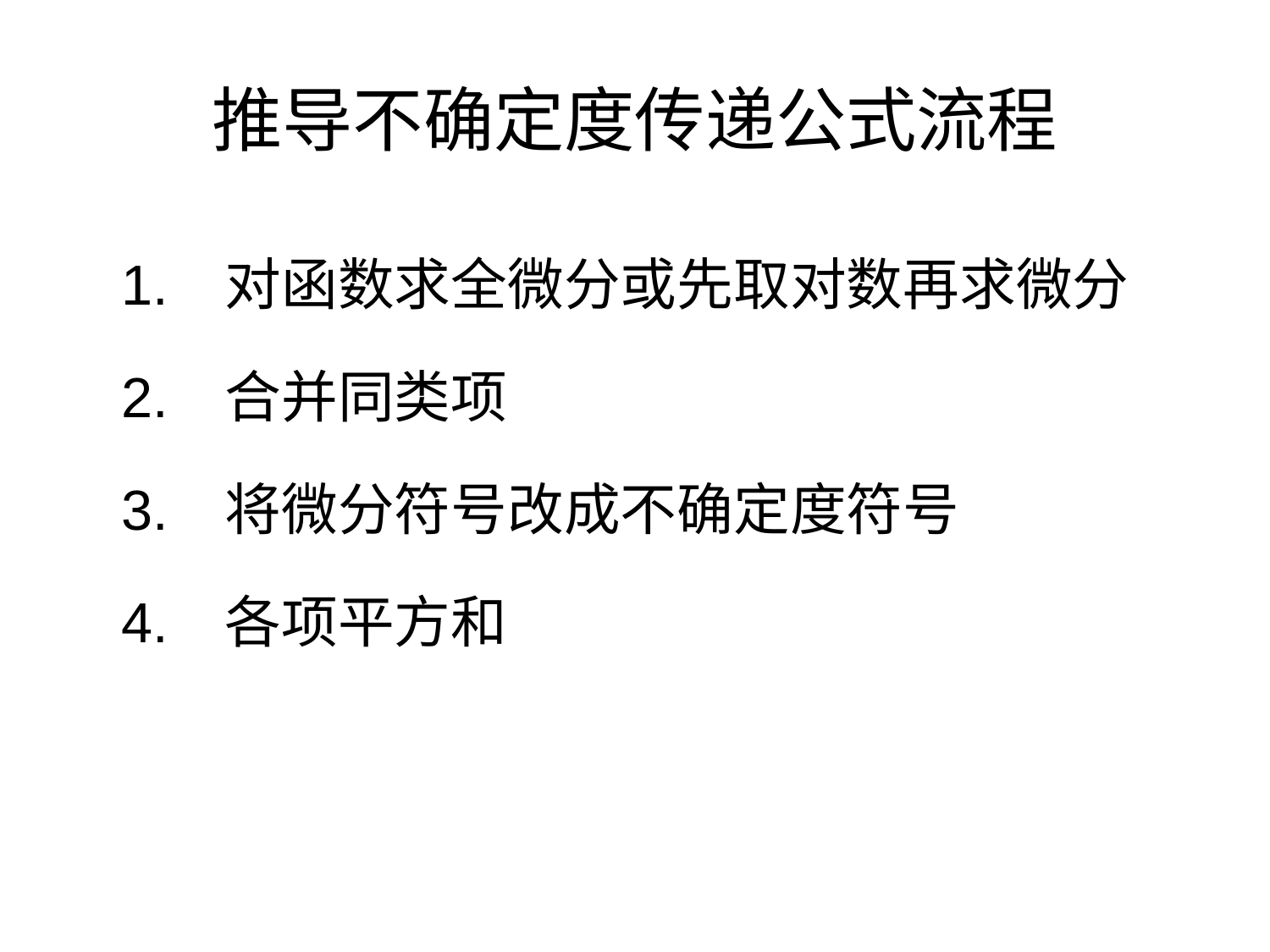

# 推导不确定度传递公式流程
对函数求全微分或先取对数再求微分
合并同类项
将微分符号改成不确定度符号
各项平方和